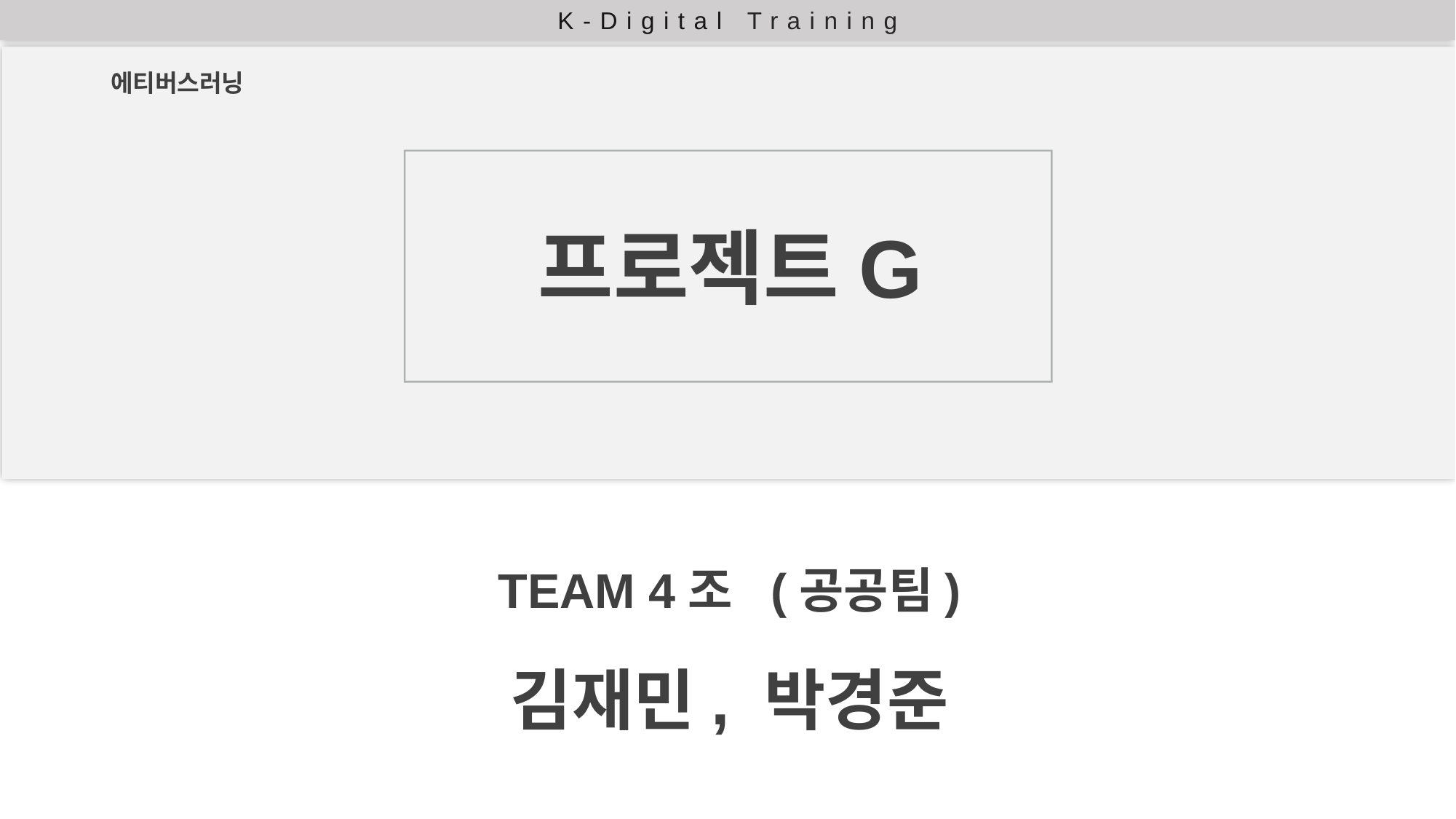

K-Digital Training

에티버스러닝

프로젝트G
TEAM 4조  (공공팀)
김재민, 박경준